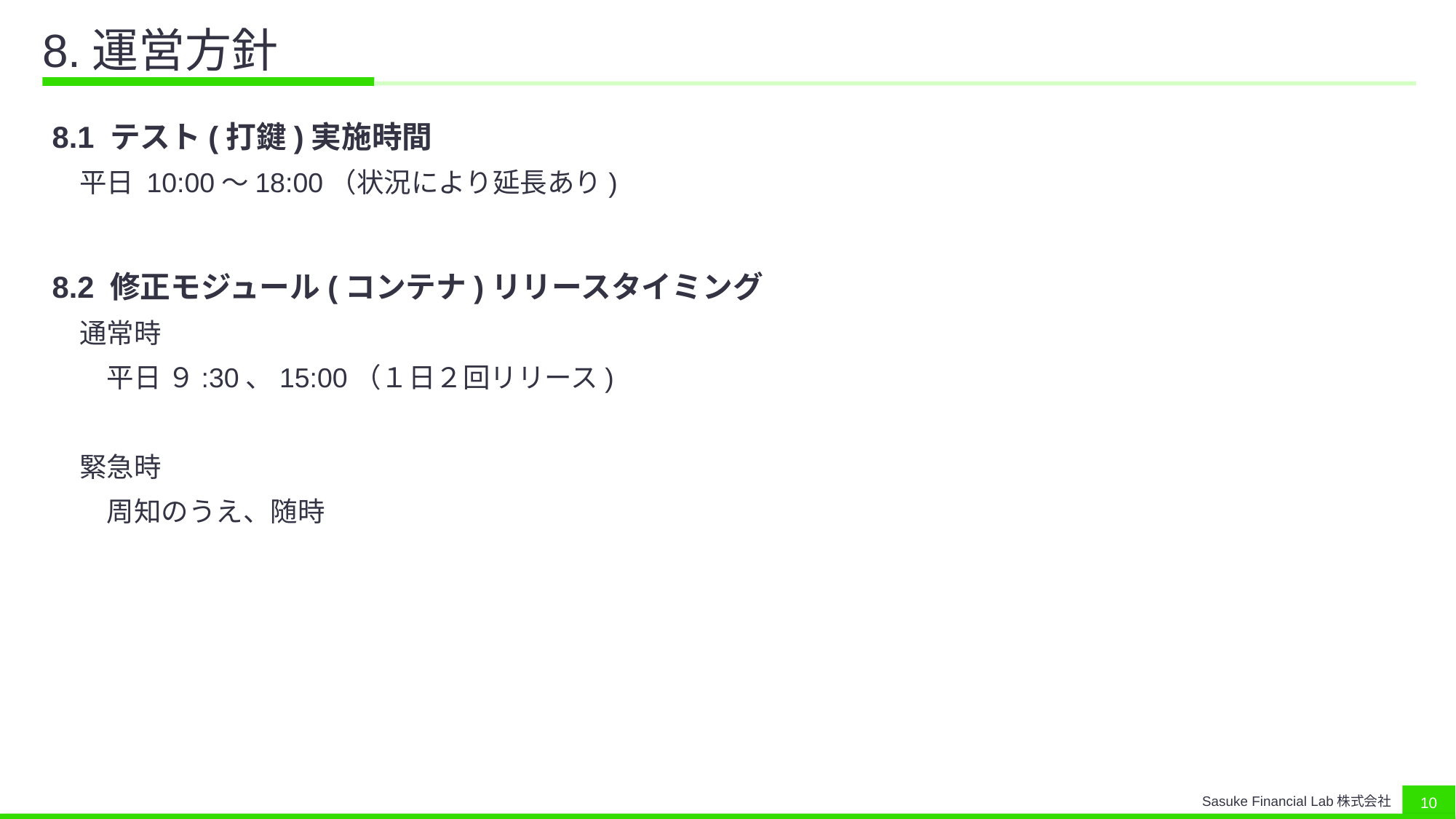

# 8.運営方針
8.1 テスト(打鍵)実施時間
　平日 10:00〜18:00（状況により延長あり)

8.2 修正モジュール(コンテナ)リリースタイミング
　通常時
　　平日 ９:30、15:00（１日２回リリース)

　緊急時
　　周知のうえ、随時

10
Sasuke Financial Lab株式会社